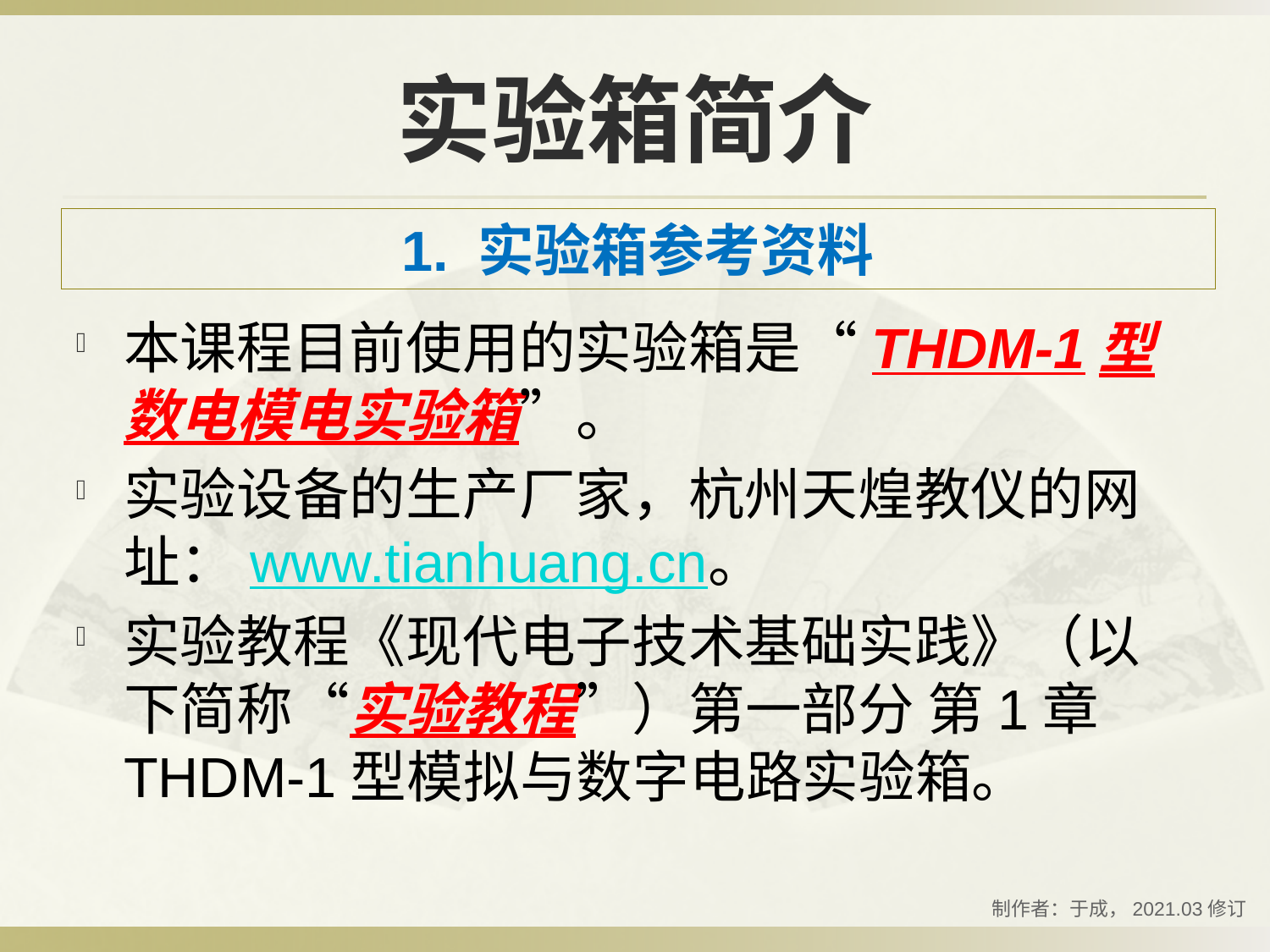

# 实验箱简介
1. 实验箱参考资料
本课程目前使用的实验箱是“THDM-1型数电模电实验箱”。
实验设备的生产厂家，杭州天煌教仪的网址：www.tianhuang.cn。
实验教程《现代电子技术基础实践》（以下简称“实验教程”）第一部分 第1章  THDM-1型模拟与数字电路实验箱。

制作者：于成，2021.03修订